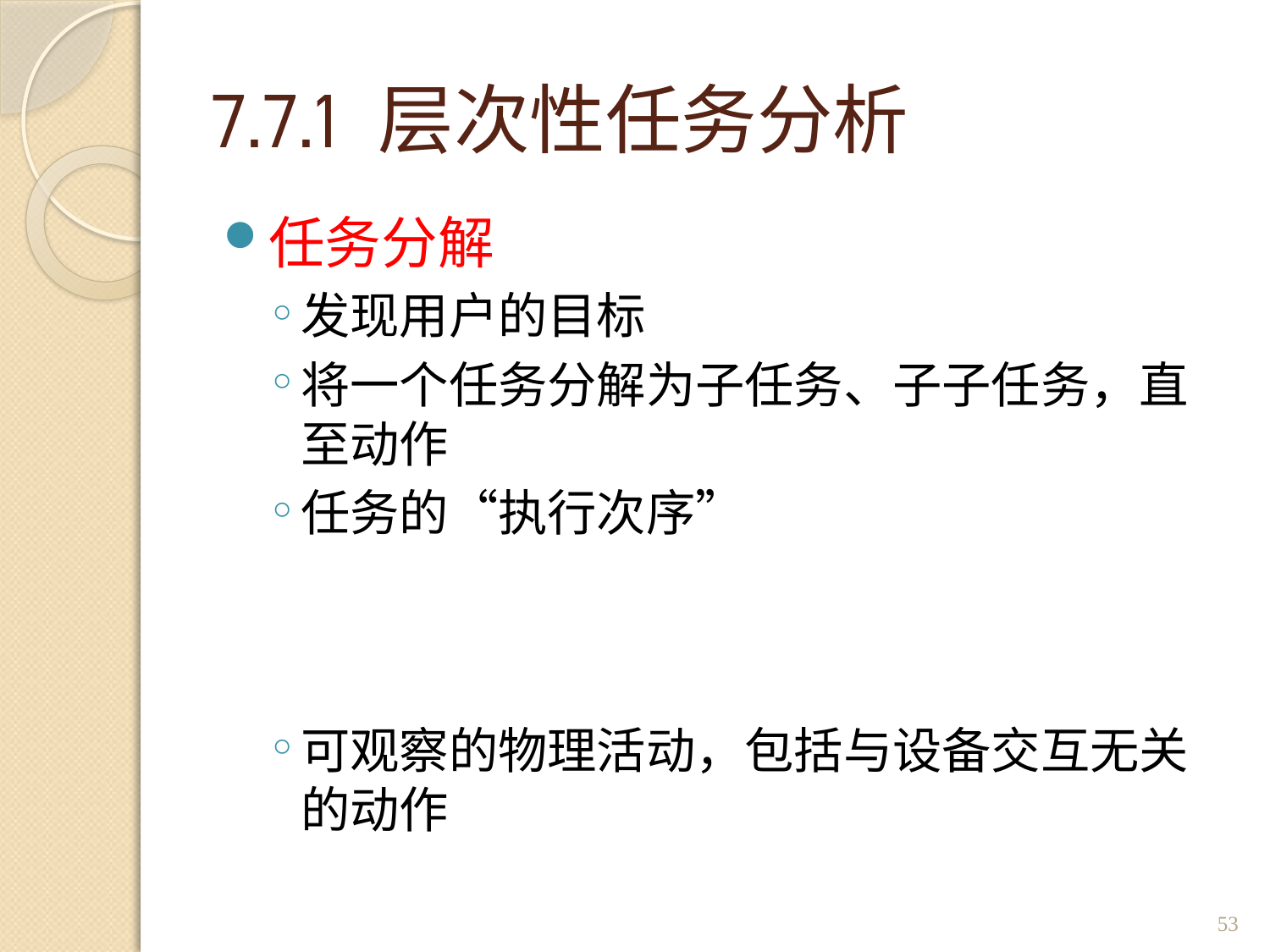

# 7.7.1 层次性任务分析
任务分解
发现用户的目标
将一个任务分解为子任务、子子任务，直至动作
任务的“执行次序”

可观察的物理活动，包括与设备交互无关的动作
53